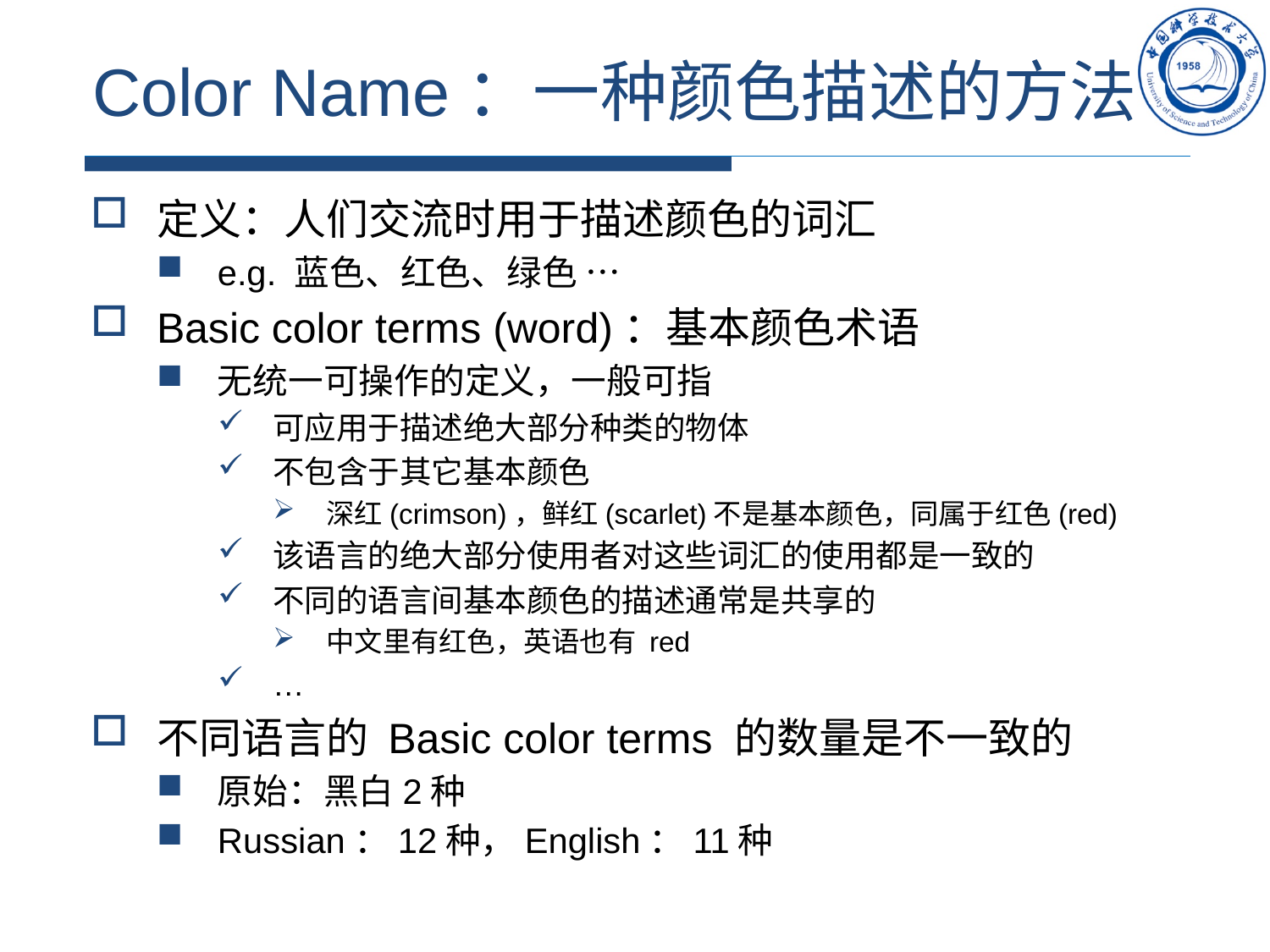

# Color Name：一种颜色描述的方法
定义：人们交流时用于描述颜色的词汇
e.g. 蓝色、红色、绿色 …
Basic color terms (word)：基本颜色术语
无统一可操作的定义，一般可指
可应用于描述绝大部分种类的物体
不包含于其它基本颜色
深红(crimson)，鲜红(scarlet)不是基本颜色，同属于红色(red)
该语言的绝大部分使用者对这些词汇的使用都是一致的
不同的语言间基本颜色的描述通常是共享的
中文里有红色，英语也有 red
…
不同语言的 Basic color terms 的数量是不一致的
原始：黑白2种
Russian：12种，English：11种